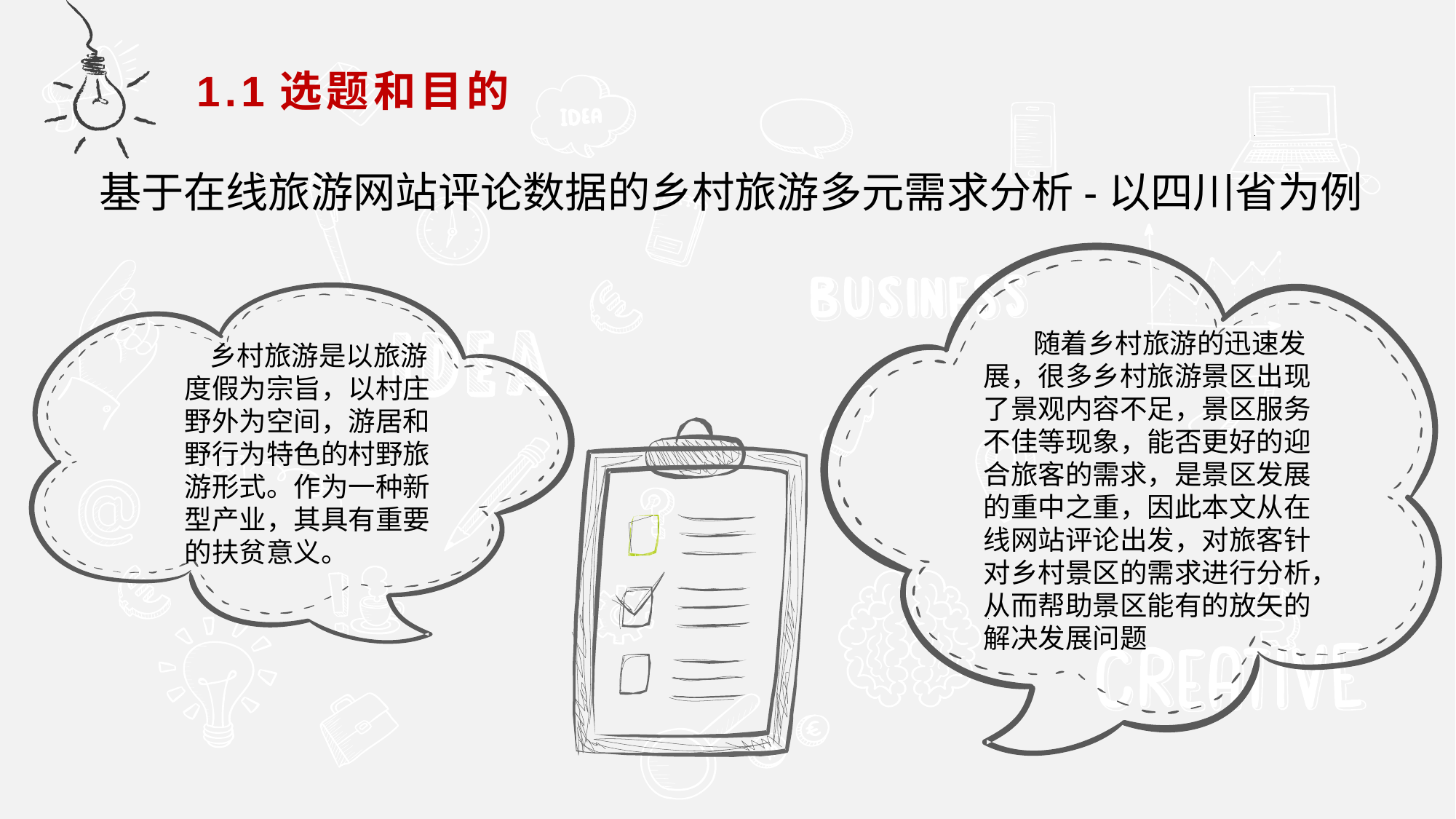

1.1选题和目的
基于在线旅游网站评论数据的乡村旅游多元需求分析-以四川省为例

       随着乡村旅游的迅速发展，很多乡村旅游景区出现了景观内容不足，景区服务不佳等现象，能否更好的迎合旅客的需求，是景区发展的重中之重，因此本文从在线网站评论出发，对旅客针对乡村景区的需求进行分析，从而帮助景区能有的放矢的解决发展问题
   乡村旅游是以旅游度假为宗旨，以村庄野外为空间，游居和野行为特色的村野旅游形式。作为一种新型产业，其具有重要的扶贫意义。